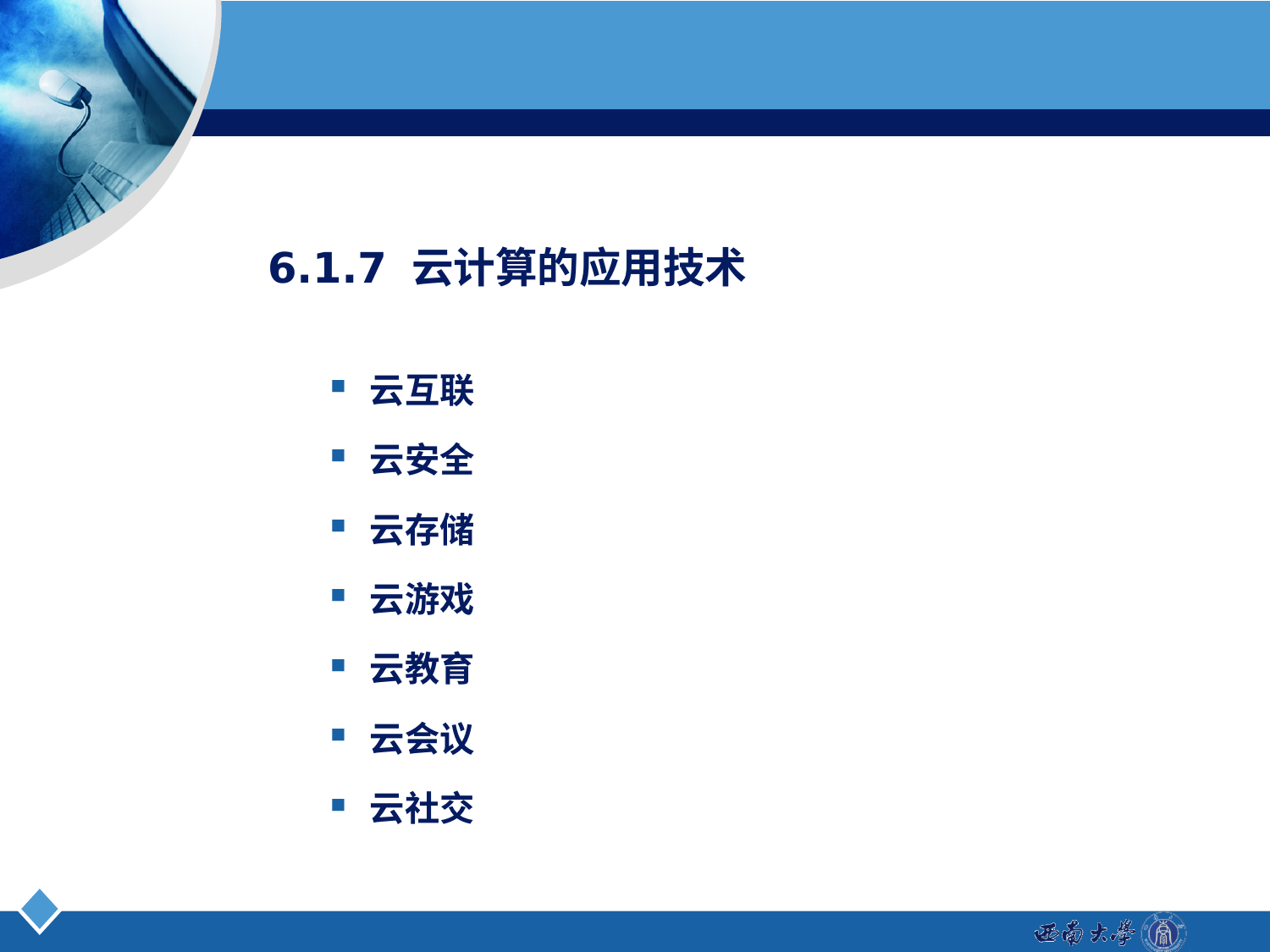

6.1.7 云计算的应用技术

云互联
云安全
云存储
云游戏
云教育
云会议
云社交